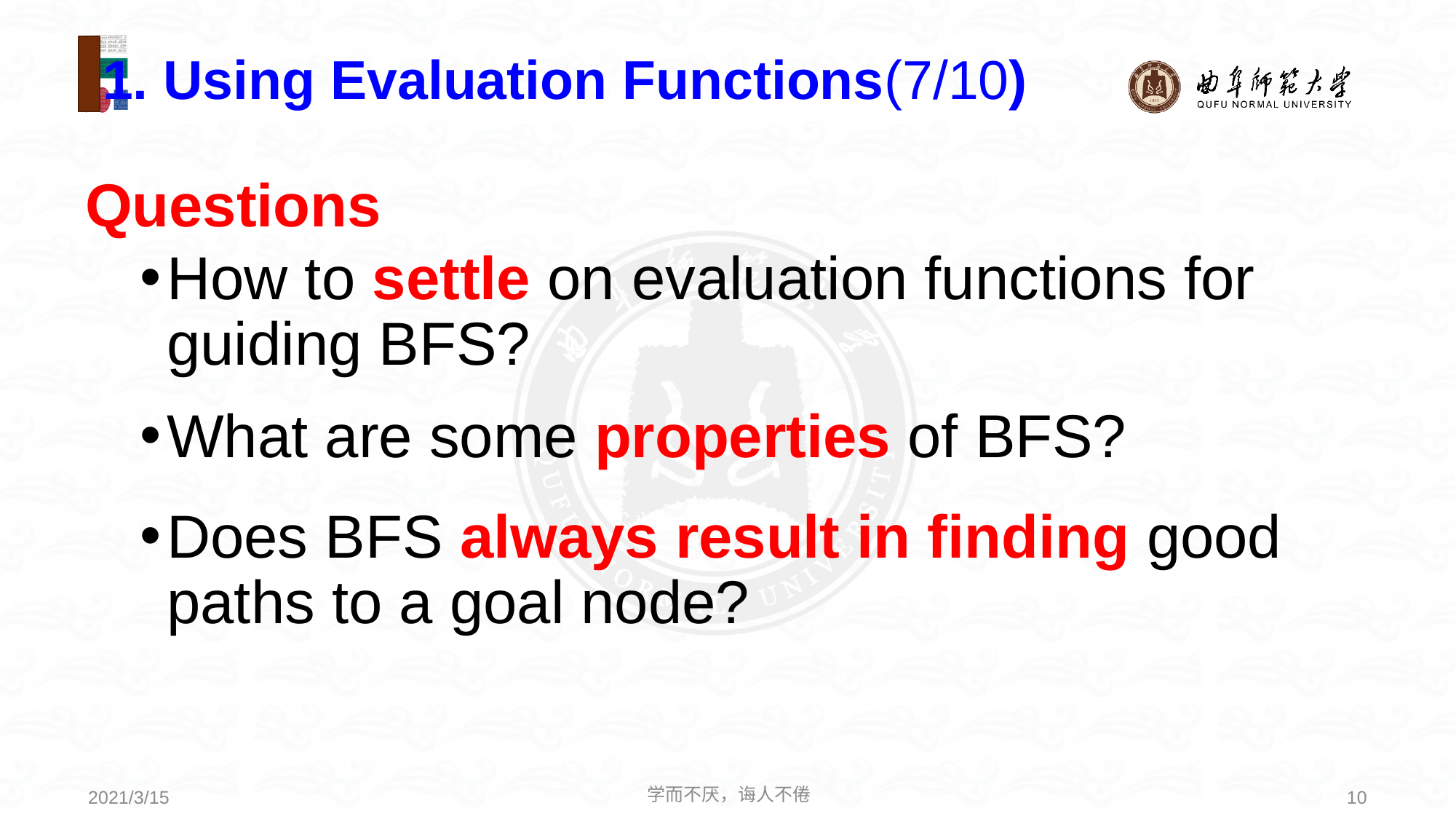

1. Using Evaluation Functions(7/10)
Questions
How to settle on evaluation functions for guiding BFS?
What are some properties of BFS?
Does BFS always result in finding good paths to a goal node?
学而不厌，诲人不倦
10
2021/3/15